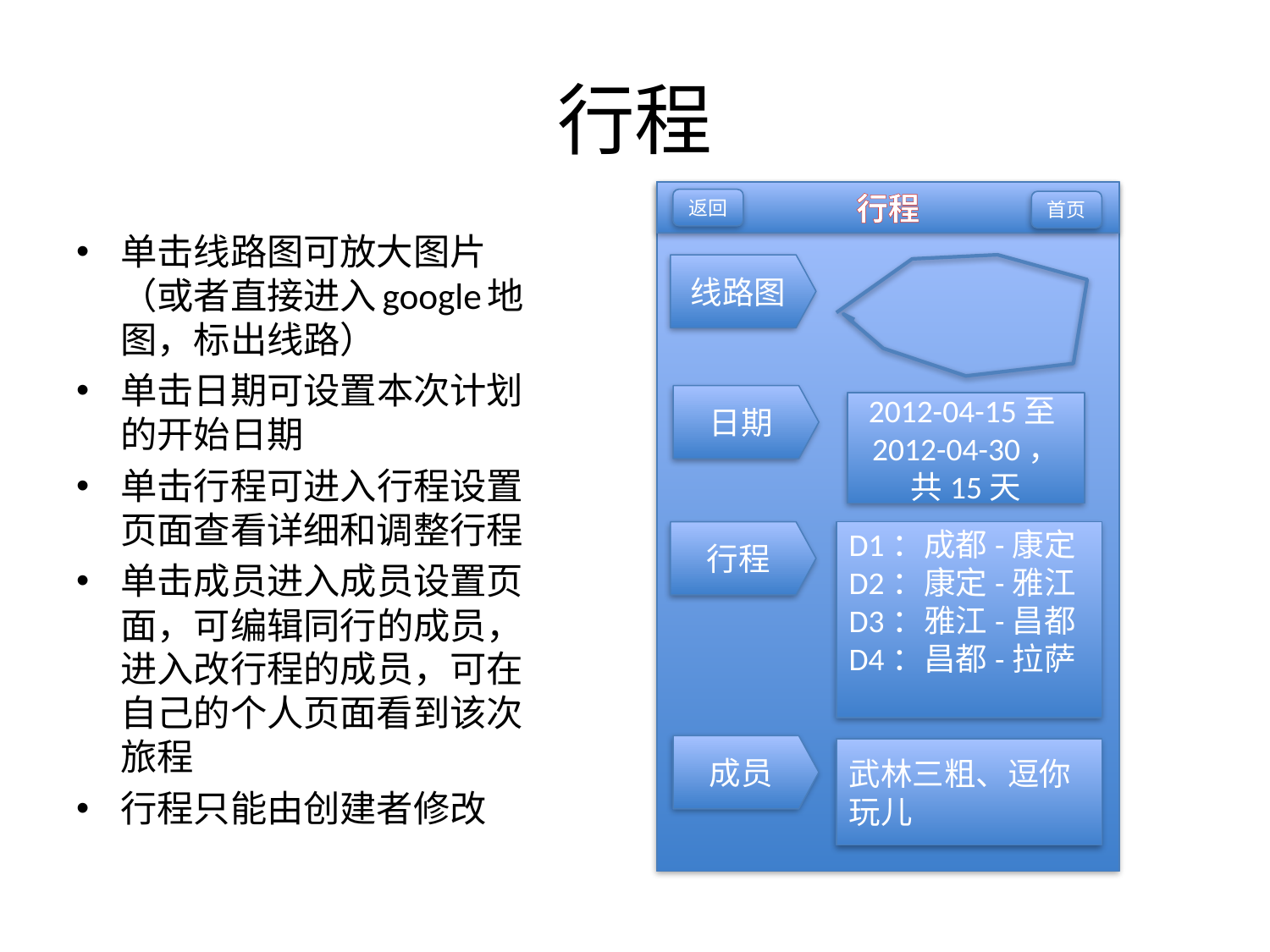

# 行程

行程
返回

首页
单击线路图可放大图片（或者直接进入google地图，标出线路）
单击日期可设置本次计划的开始日期
单击行程可进入行程设置页面查看详细和调整行程
单击成员进入成员设置页面，可编辑同行的成员，进入改行程的成员，可在自己的个人页面看到该次旅程
行程只能由创建者修改

线路图

日期
2012-04-15至2012-04-30，共15天
行程
D1：成都-康定
D2：康定-雅江
D3：雅江-昌都
D4：昌都-拉萨

成员
武林三粗、逗你玩儿